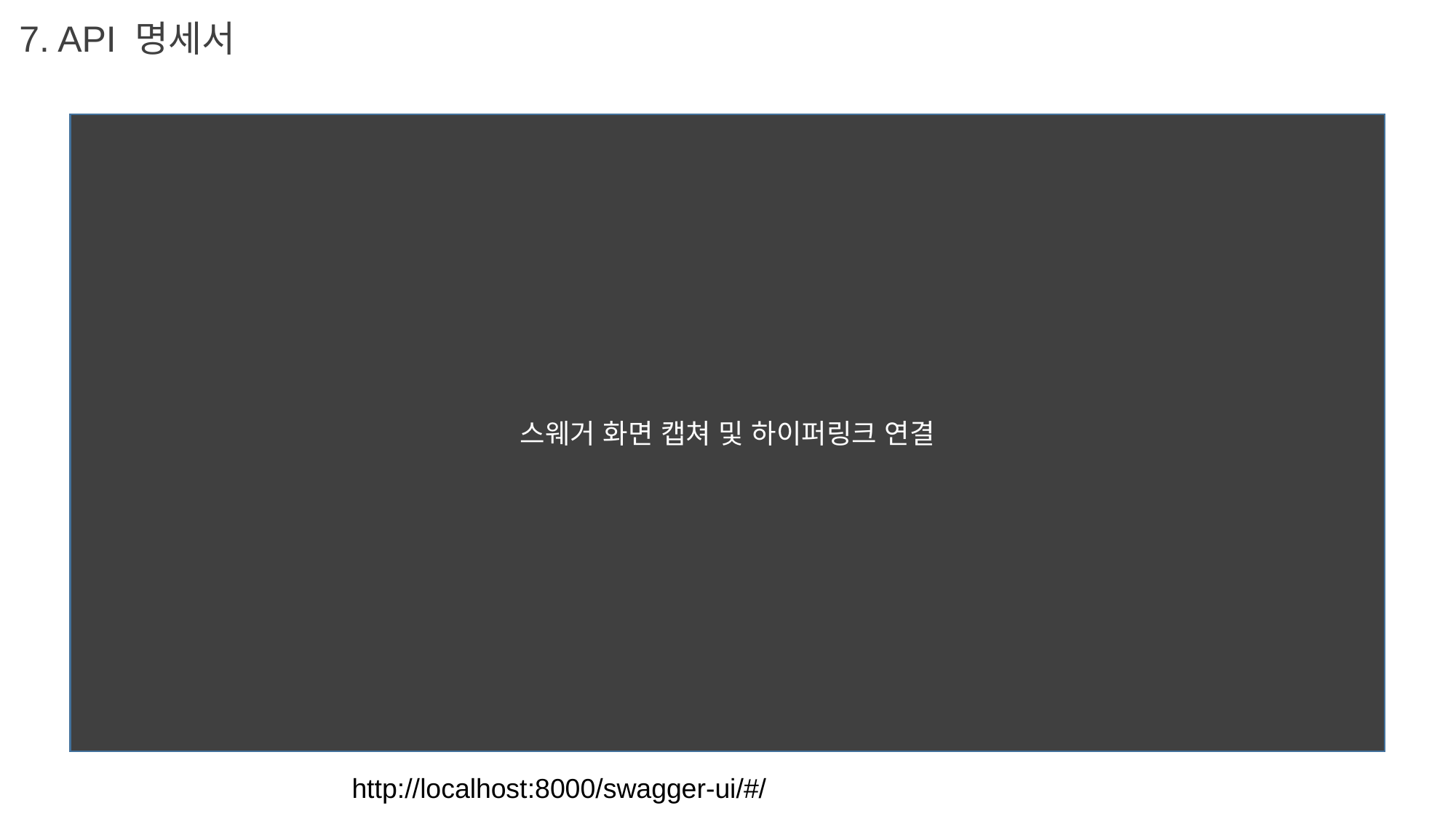

7. API 명세서
스웨거 화면 캡쳐 및 하이퍼링크 연결
http://localhost:8000/swagger-ui/#/